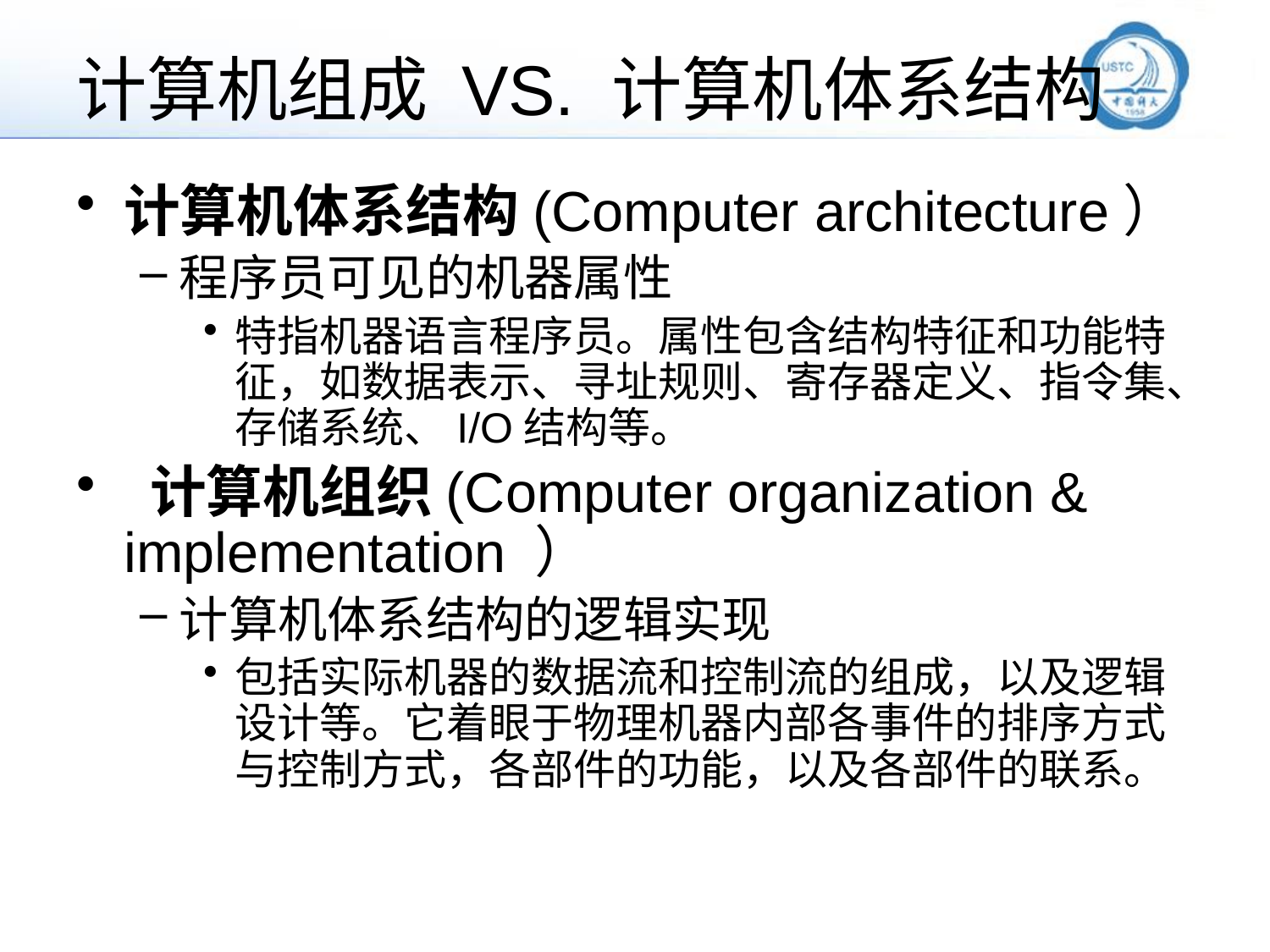

# 计算机组成 VS. 计算机体系结构
计算机体系结构(Computer architecture）
程序员可见的机器属性
特指机器语言程序员。属性包含结构特征和功能特征，如数据表示、寻址规则、寄存器定义、指令集、存储系统、I/O结构等。
 计算机组织(Computer organization & implementation ）
计算机体系结构的逻辑实现
包括实际机器的数据流和控制流的组成，以及逻辑设计等。它着眼于物理机器内部各事件的排序方式与控制方式，各部件的功能，以及各部件的联系。